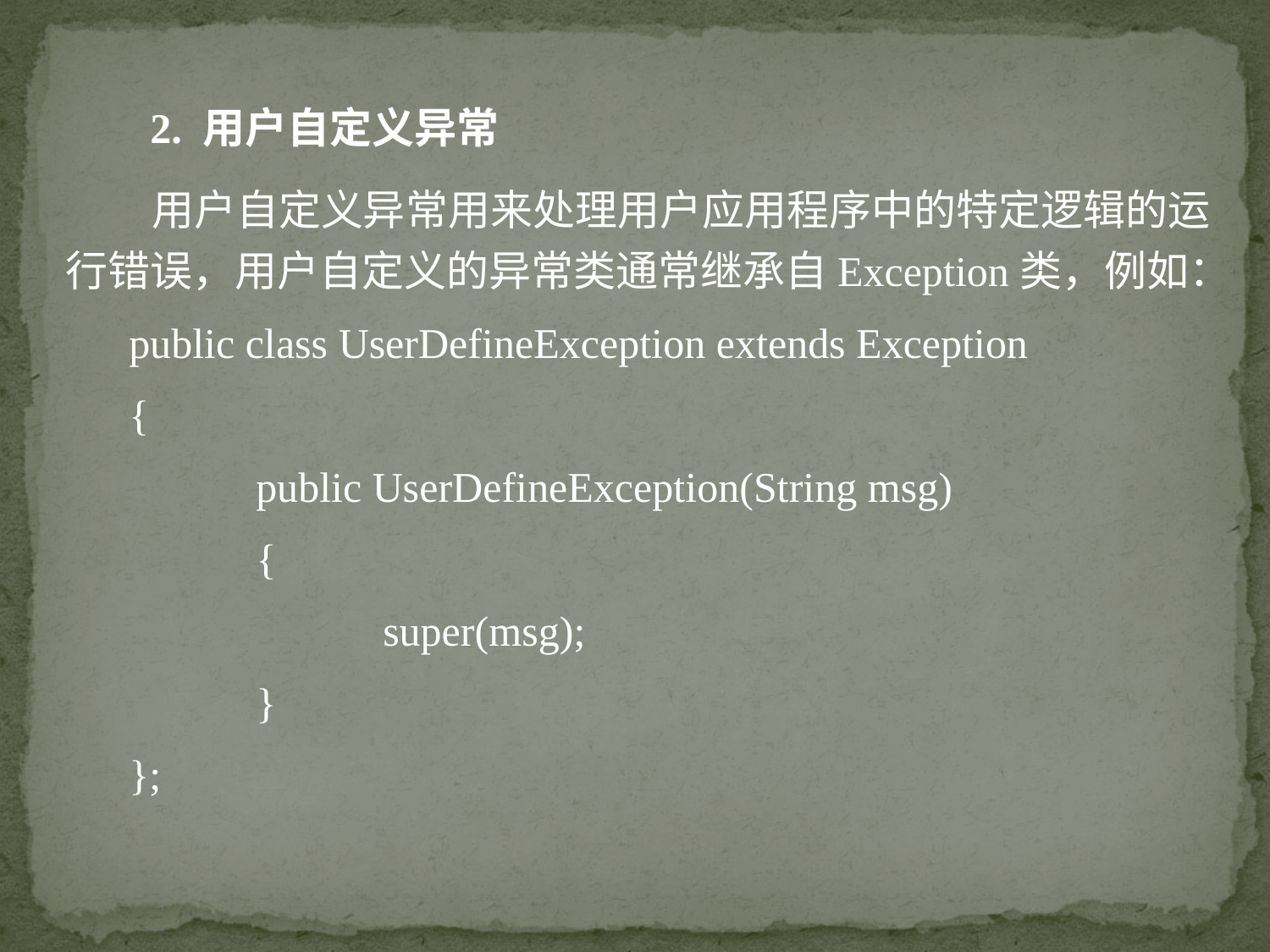

2. 用户自定义异常
        用户自定义异常用来处理用户应用程序中的特定逻辑的运行错误，用户自定义的异常类通常继承自Exception类，例如：
public class UserDefineException extends Exception
{
	public UserDefineException(String msg)
	{
		super(msg);
	}
};